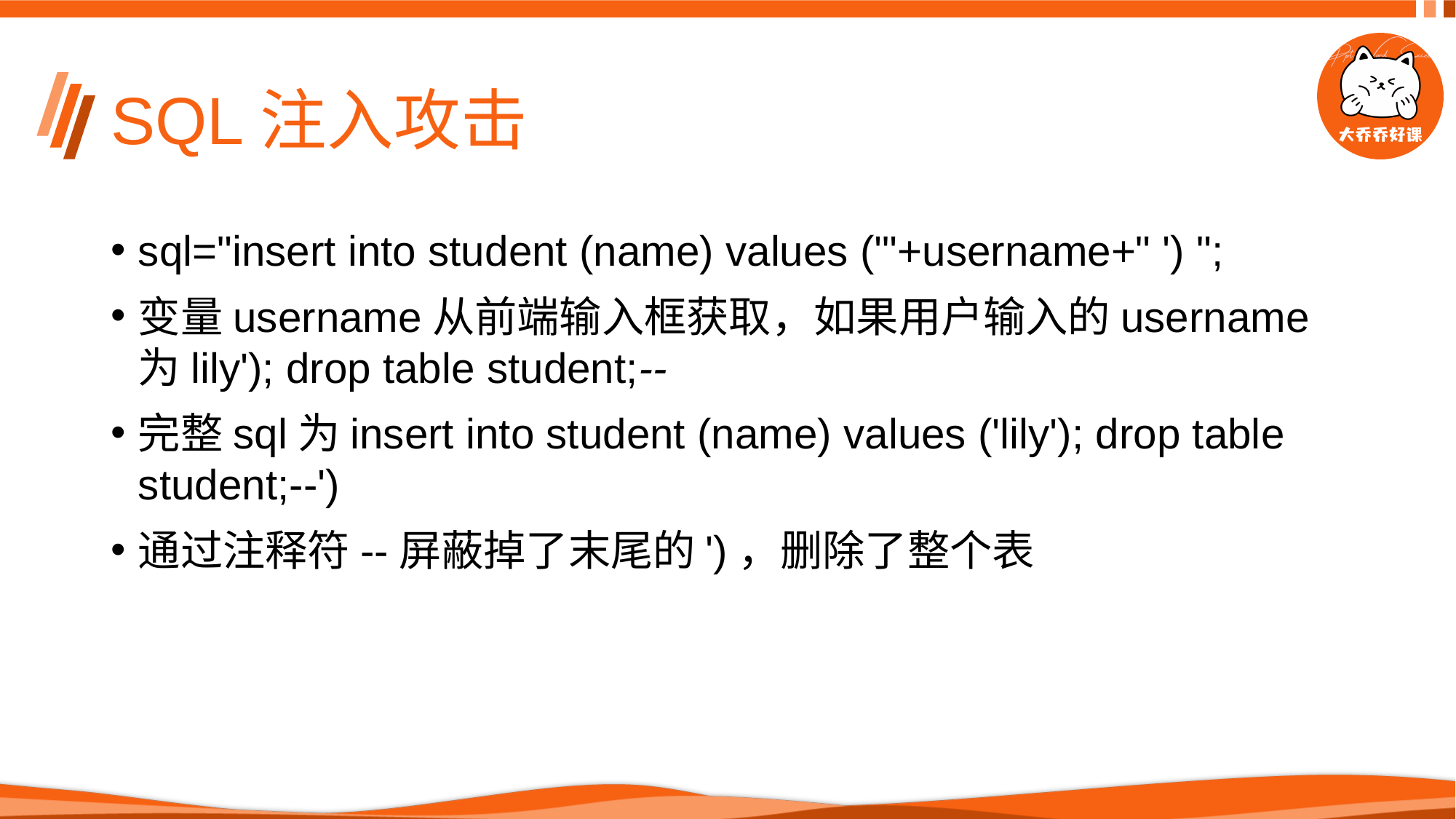

# SQL注入攻击
sql="insert into student (name) values ('"+username+" ') ";
变量username从前端输入框获取，如果用户输入的username为lily'); drop table student;--
完整sql为insert into student (name) values ('lily'); drop table student;--')
通过注释符--屏蔽掉了末尾的')，删除了整个表